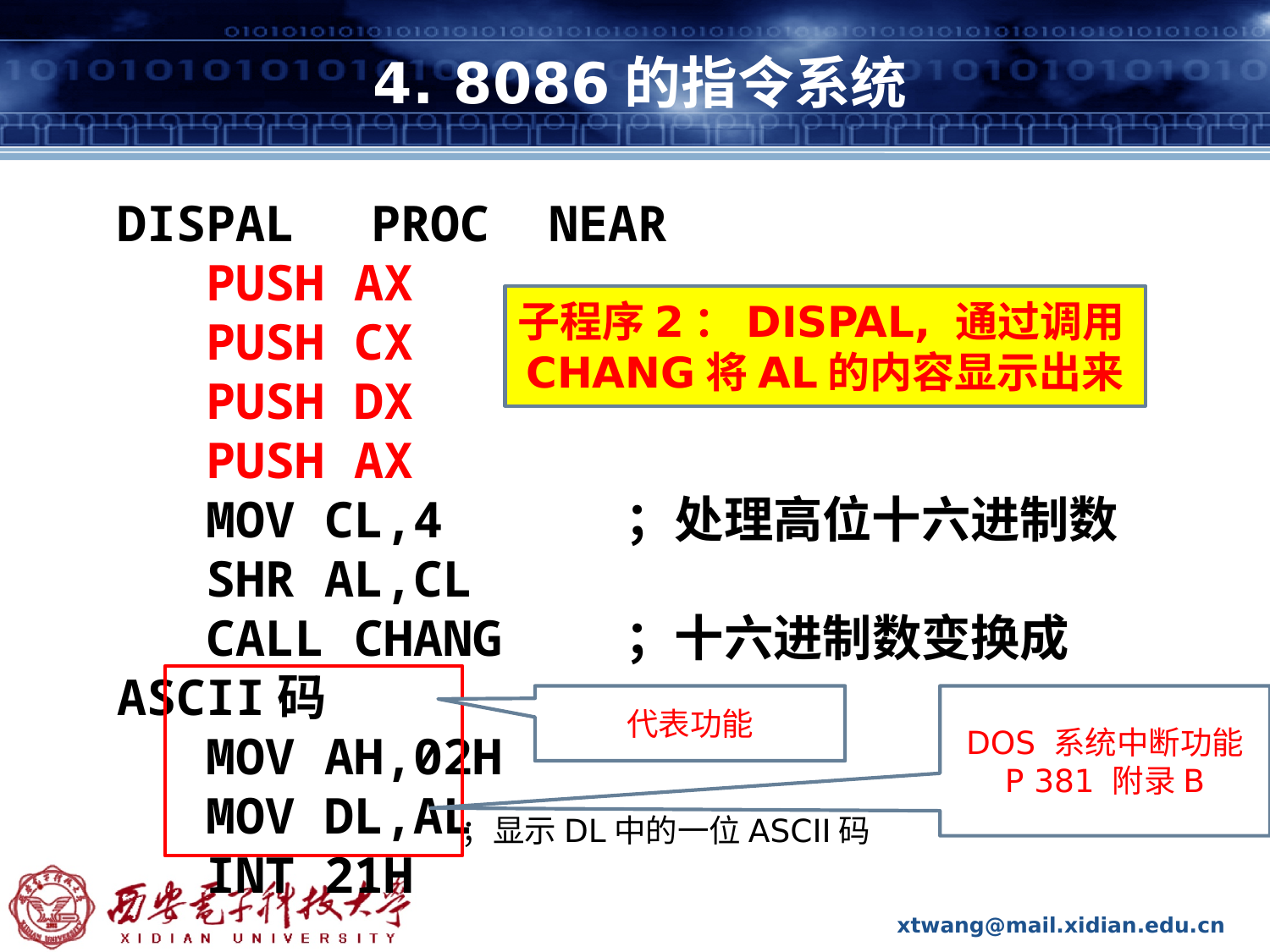

# 4. 8086的指令系统
DISPAL 	PROC  NEAR
   PUSH AX
   PUSH CX
   PUSH DX
   PUSH AX
   MOV CL,4		；处理高位十六进制数
   SHR AL,CL
   CALL CHANG	；十六进制数变换成ASCII码
   MOV AH,02H
   MOV DL,AL
   INT 21H
子程序2：DISPAL, 通过调用CHANG将AL的内容显示出来

代表功能
DOS 系统中断功能
P 381 附录B
；显示DL中的一位ASCII码